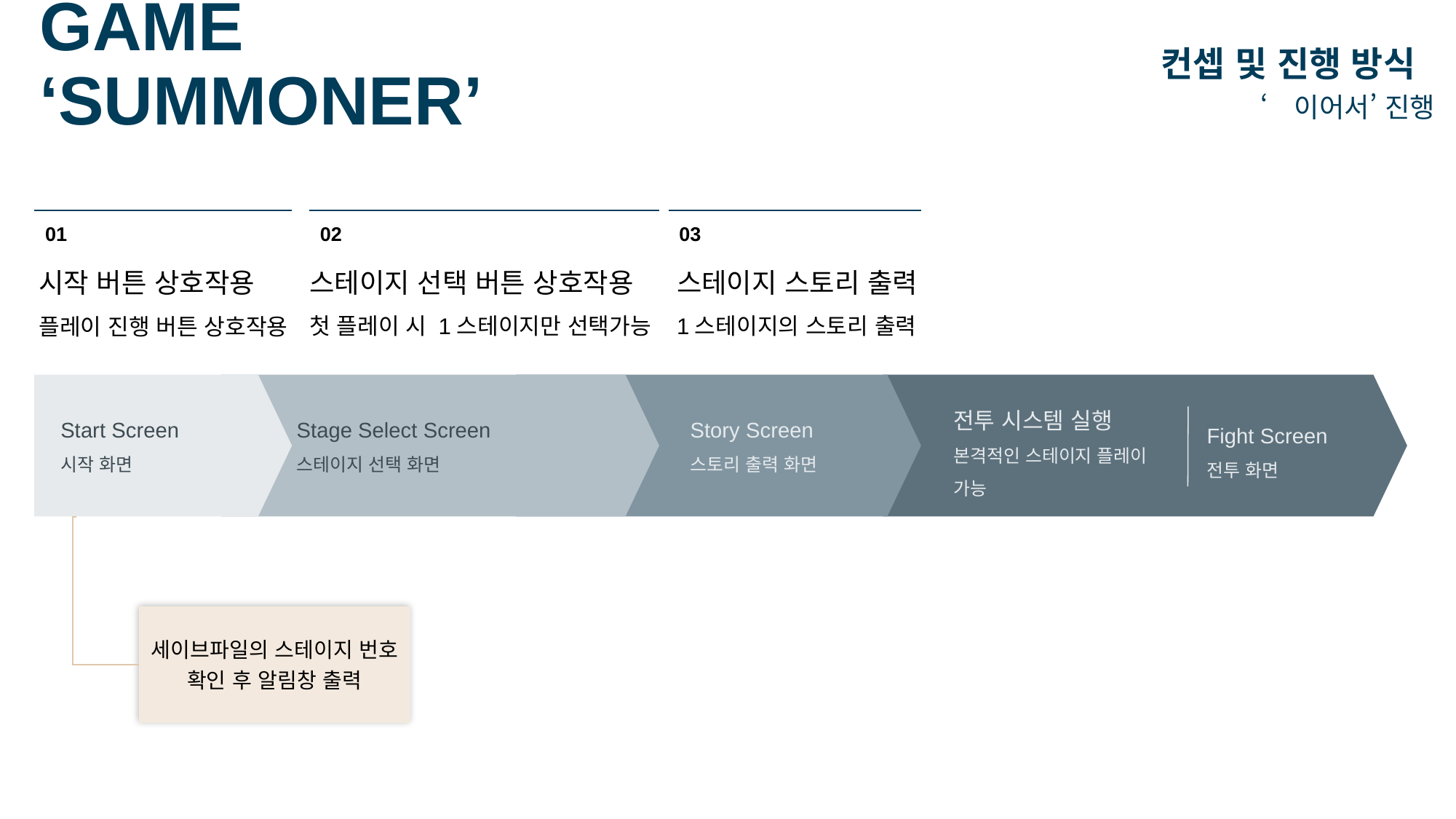

# GAME ‘SUMMONER’
컨셉 및 진행 방식
‘이어서’ 진행
01
시작 버튼 상호작용
플레이 진행 버튼 상호작용
02
스테이지 선택 버튼 상호작용
첫 플레이 시 1스테이지만 선택가능
03
스테이지 스토리 출력
1스테이지의 스토리 출력

Start Screen
시작 화면

Story Screen
스토리 출력 화면

Stage Select Screen
스테이지 선택 화면
전투 시스템 실행
본격적인 스테이지 플레이 가능
Fight Screen
전투 화면
세이브파일의 스테이지 번호

확인 후 알림창 출력